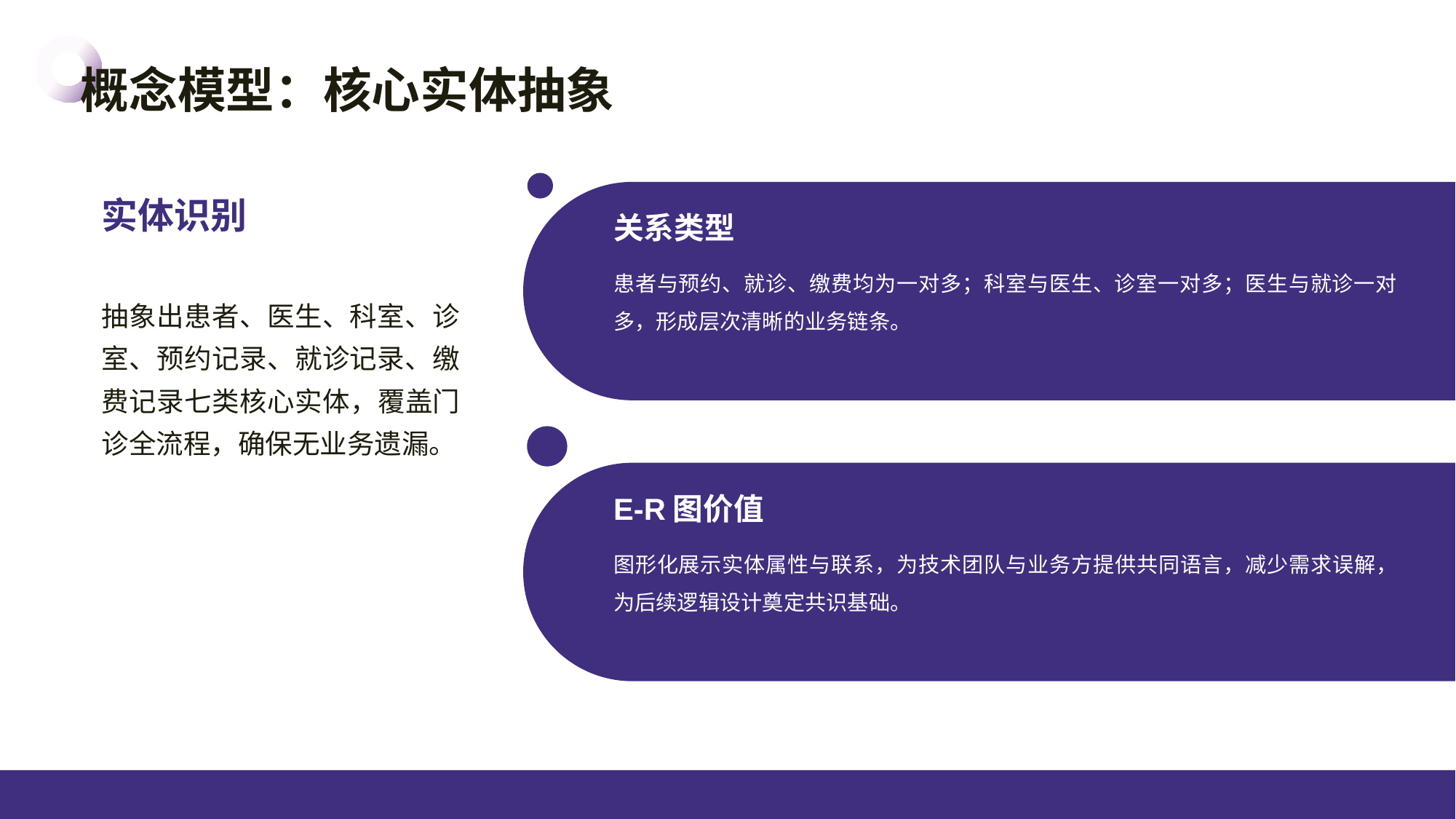

概念模型：核心实体抽象

实体识别
关系类型
患者与预约、就诊、缴费均为一对多；科室与医生、诊室一对多；医生与就诊一对多，形成层次清晰的业务链条。
抽象出患者、医生、科室、诊室、预约记录、就诊记录、缴费记录七类核心实体，覆盖门诊全流程，确保无业务遗漏。

E-R图价值
图形化展示实体属性与联系，为技术团队与业务方提供共同语言，减少需求误解，为后续逻辑设计奠定共识基础。